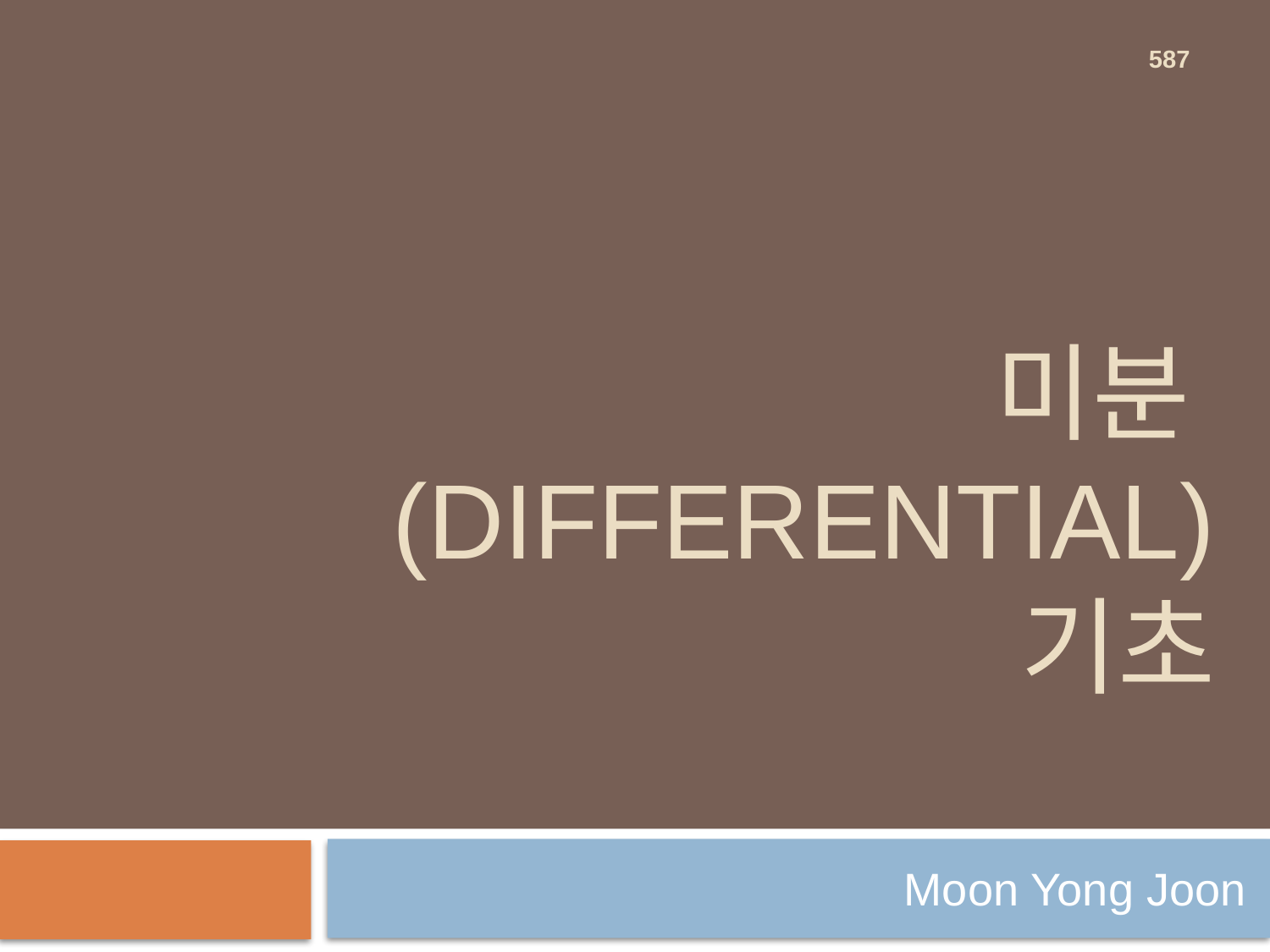

587
# 미분(differential) 기초
Moon Yong Joon